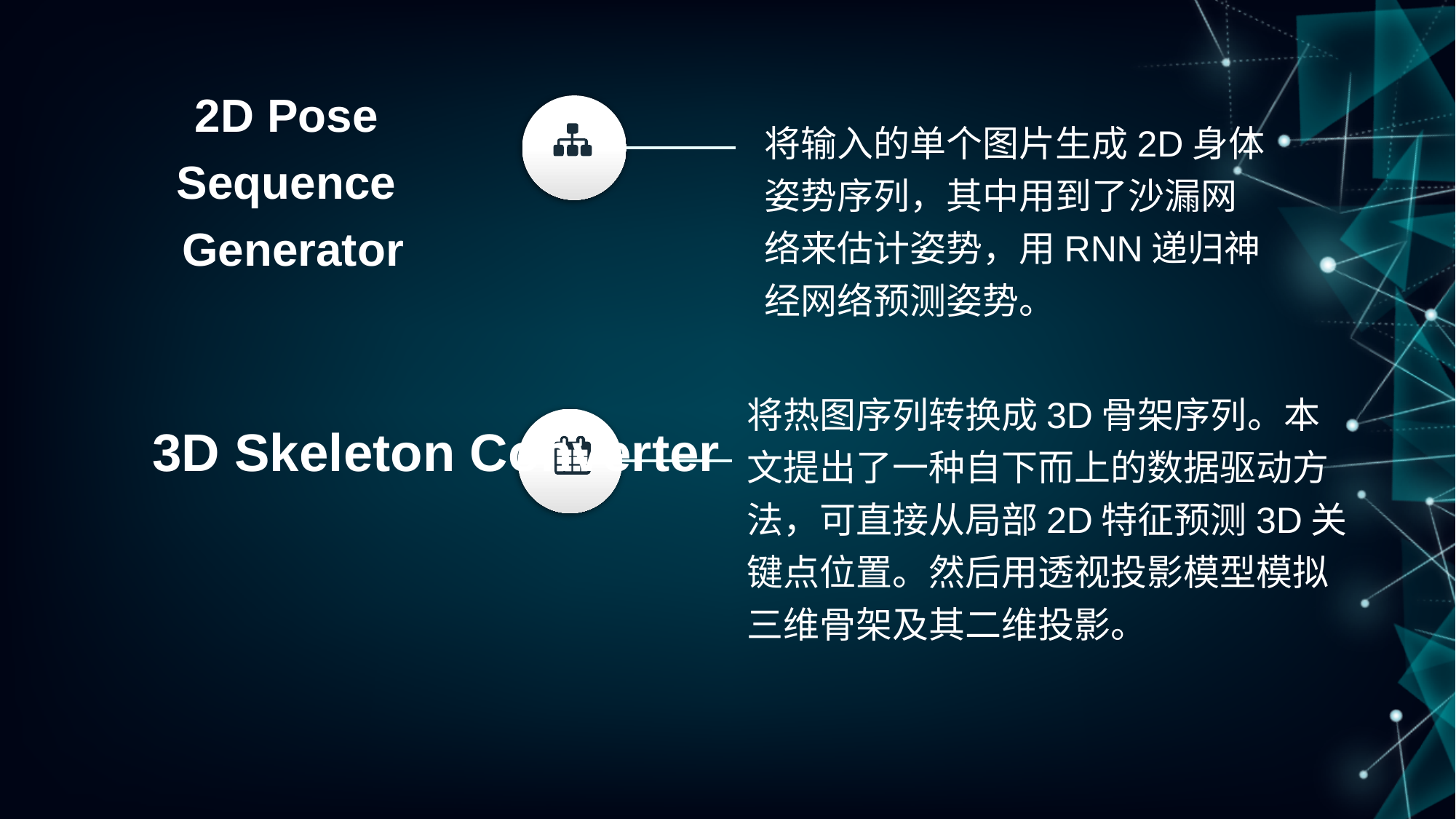

2D Pose
Sequence
Generator

将输入的单个图片生成2D身体姿势序列，其中用到了沙漏网络来估计姿势，用RNN递归神经网络预测姿势。

将热图序列转换成3D骨架序列。本文提出了一种自下而上的数据驱动方法，可直接从局部2D特征预测3D关键点位置。然后用透视投影模型模拟三维骨架及其二维投影。
3D Skeleton Converter